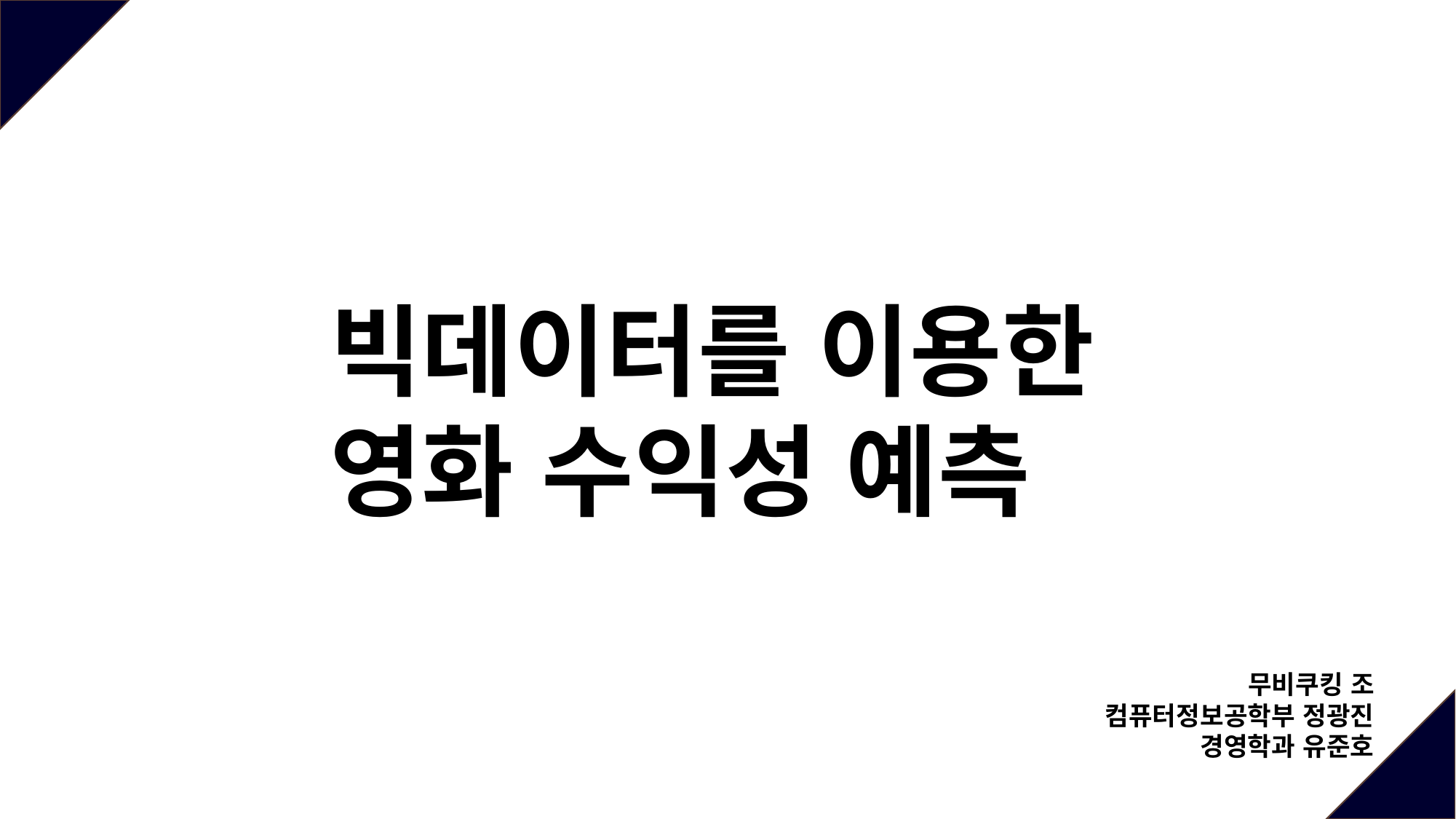

빅데이터를 이용한
영화 수익성 예측
무비쿠킹 조
컴퓨터정보공학부 정광진
경영학과 유준호